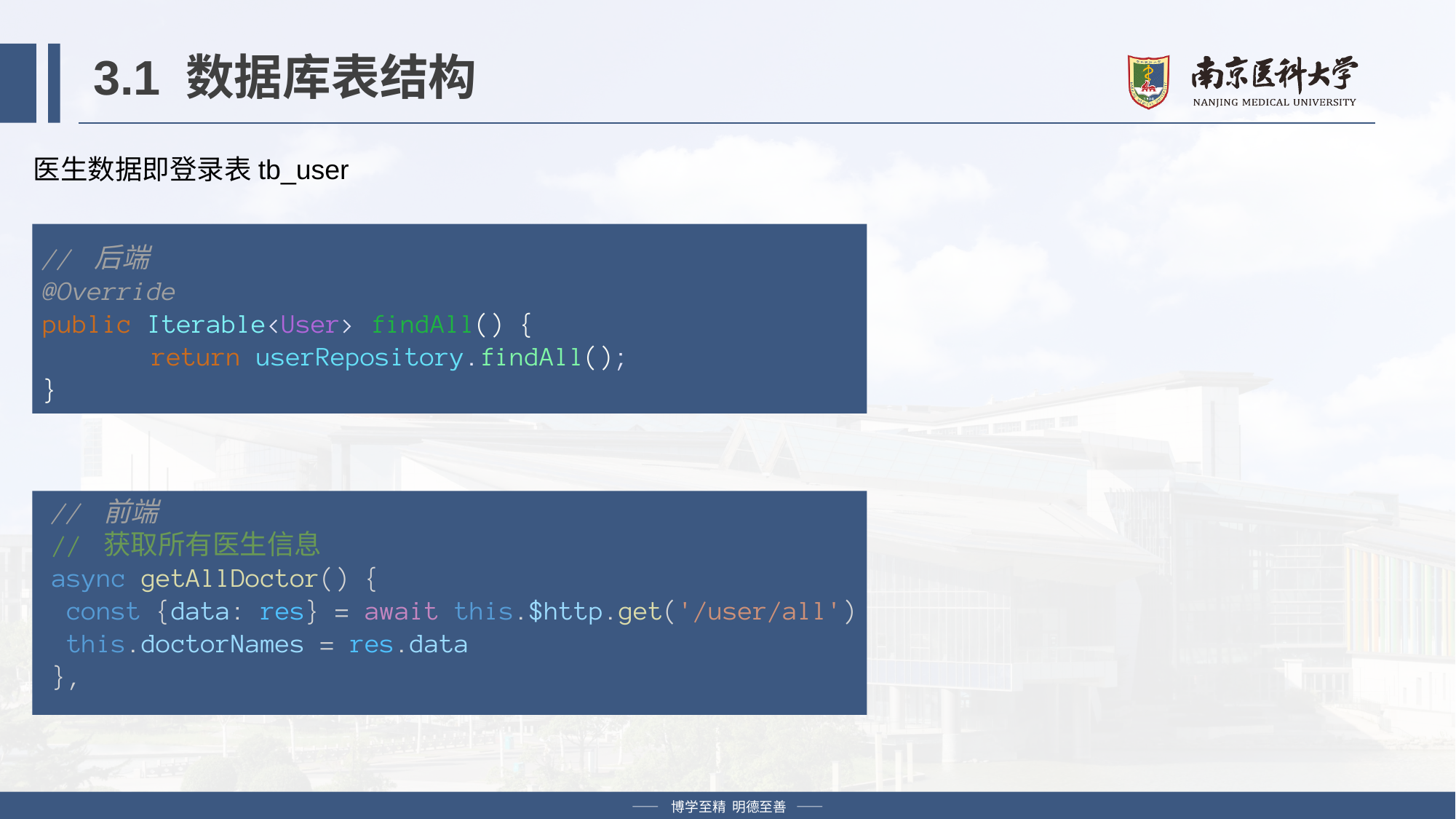

# 3.1 数据库表结构
医生数据即登录表tb_user

// 后端
@Override
public Iterable<User> findAll() {
	return userRepository.findAll();
}
// 前端
// 获取所有医生信息
async getAllDoctor() {
 const {data: res} = await this.$http.get('/user/all')
 this.doctorNames = res.data
},

——   博学至精  明德至善   ——